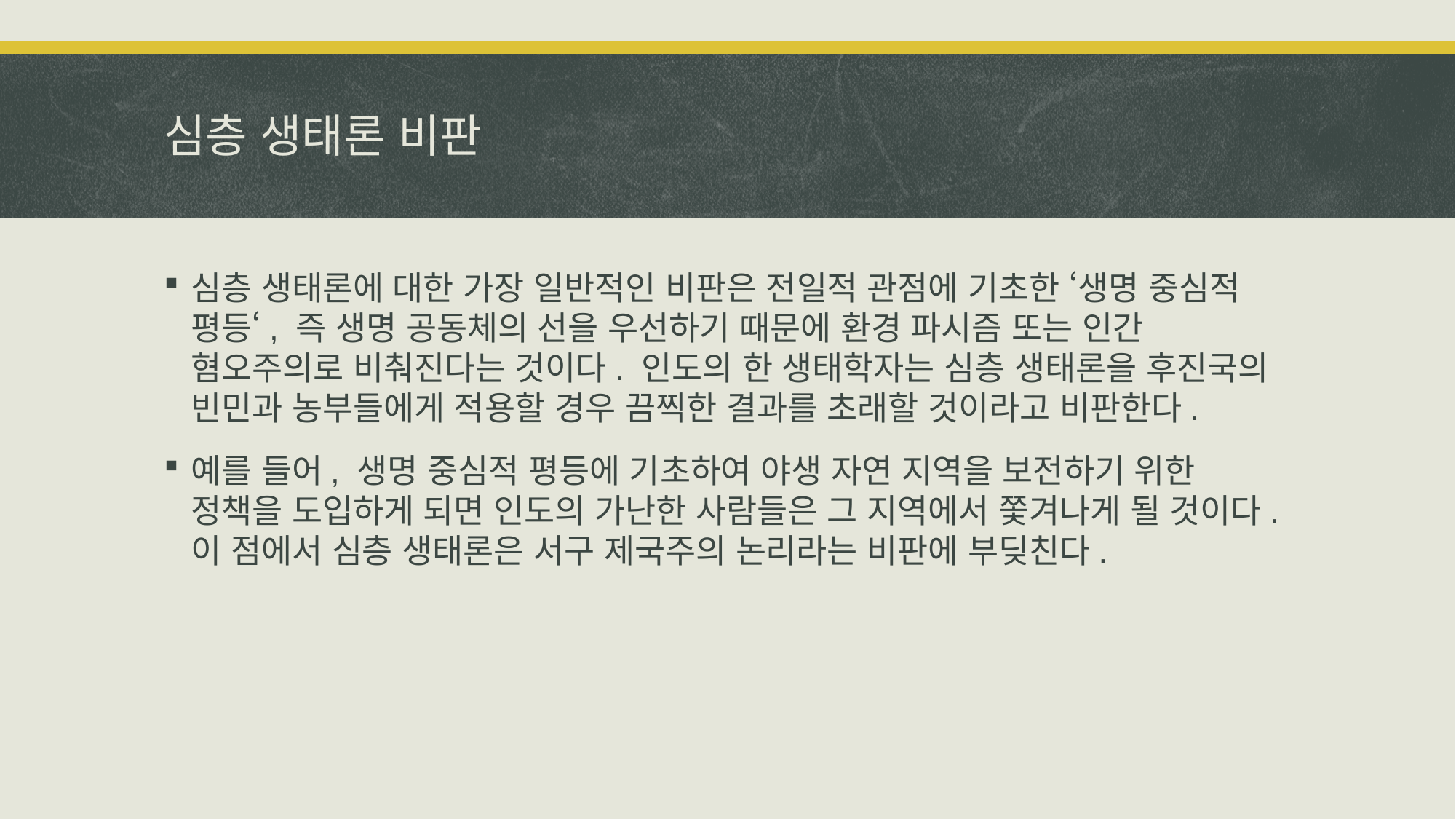

# 심층 생태론 비판
심층 생태론에 대한 가장 일반적인 비판은 전일적 관점에 기초한 ‘생명 중심적 평등‘, 즉 생명 공동체의 선을 우선하기 때문에 환경 파시즘 또는 인간 혐오주의로 비춰진다는 것이다. 인도의 한 생태학자는 심층 생태론을 후진국의 빈민과 농부들에게 적용할 경우 끔찍한 결과를 초래할 것이라고 비판한다.
예를 들어, 생명 중심적 평등에 기초하여 야생 자연 지역을 보전하기 위한 정책을 도입하게 되면 인도의 가난한 사람들은 그 지역에서 쫓겨나게 될 것이다. 이 점에서 심층 생태론은 서구 제국주의 논리라는 비판에 부딪친다.